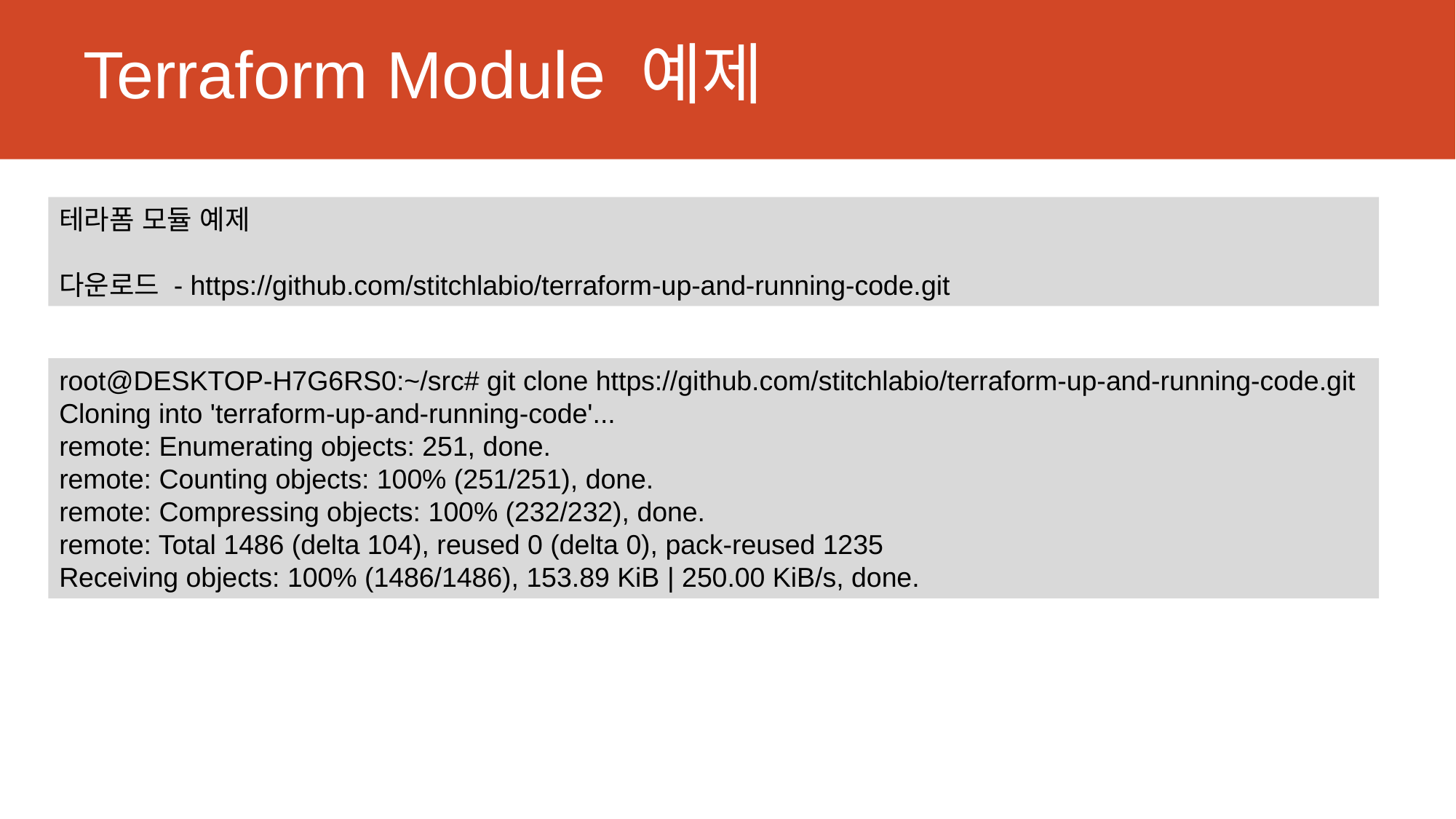

# Terraform Module 예제
테라폼 모듈 예제

다운로드 - https://github.com/stitchlabio/terraform-up-and-running-code.git
root@DESKTOP-H7G6RS0:~/src# git clone https://github.com/stitchlabio/terraform-up-and-running-code.git
Cloning into 'terraform-up-and-running-code'...
remote: Enumerating objects: 251, done.
remote: Counting objects: 100% (251/251), done.
remote: Compressing objects: 100% (232/232), done.
remote: Total 1486 (delta 104), reused 0 (delta 0), pack-reused 1235
Receiving objects: 100% (1486/1486), 153.89 KiB | 250.00 KiB/s, done.